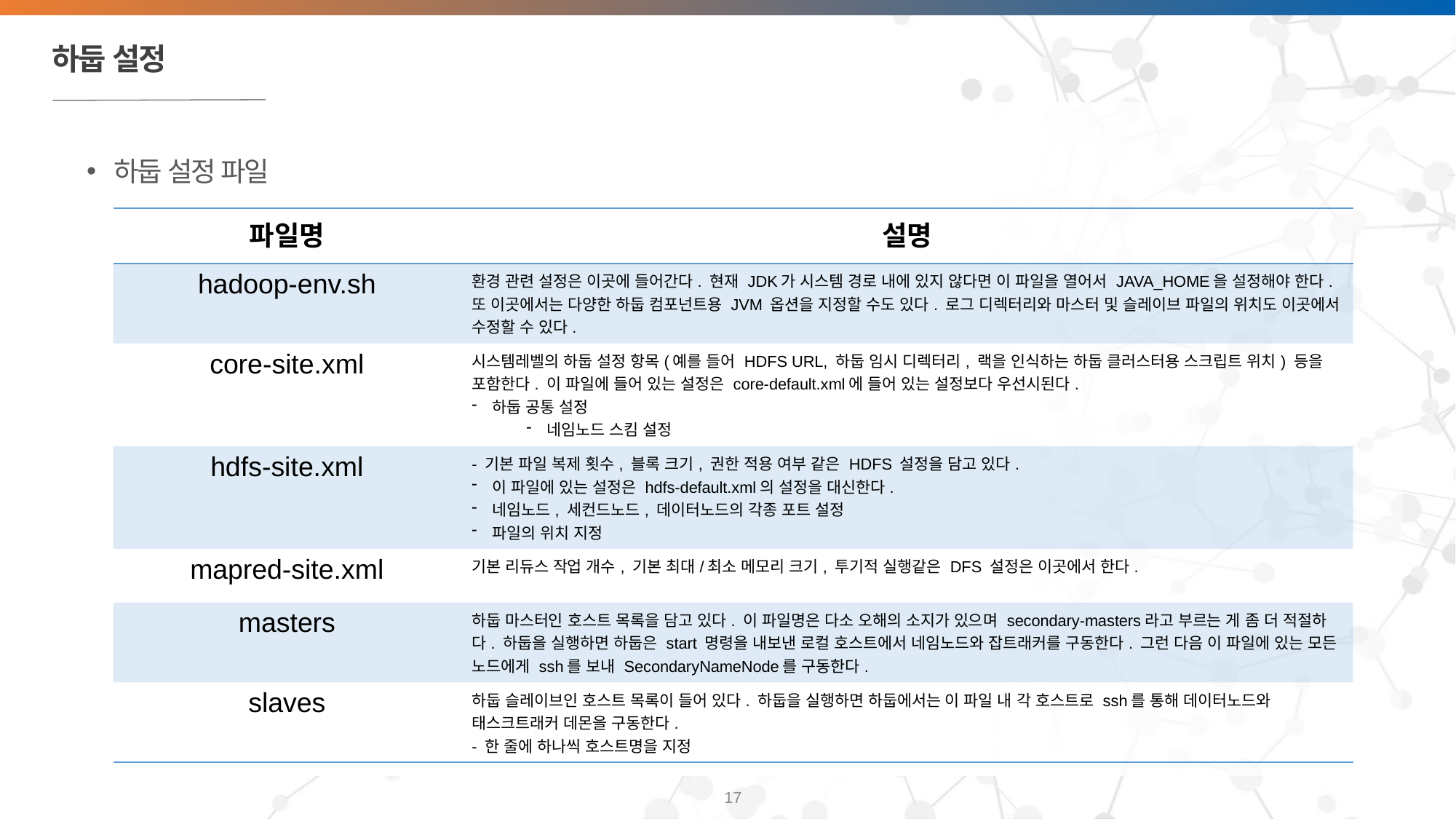

# 하둡 설정

하둡 설정 파일
| 파일명 | 설명 |
| --- | --- |
| hadoop-env.sh | 환경 관련 설정은 이곳에 들어간다. 현재 JDK가 시스템 경로 내에 있지 않다면 이 파일을 열어서 JAVA\_HOME을 설정해야 한다. 또 이곳에서는 다양한 하둡 컴포넌트용 JVM 옵션을 지정할 수도 있다. 로그 디렉터리와 마스터 및 슬레이브 파일의 위치도 이곳에서 수정할 수 있다. |
| core-site.xml | 시스템레벨의 하둡 설정 항목(예를 들어 HDFS URL, 하둡 임시 디렉터리, 랙을 인식하는 하둡 클러스터용 스크립트 위치) 등을 포함한다. 이 파일에 들어 있는 설정은 core-default.xml에 들어 있는 설정보다 우선시된다. 하둡 공통 설정 네임노드 스킴 설정 |
| hdfs-site.xml | - 기본 파일 복제 횟수, 블록 크기, 권한 적용 여부 같은 HDFS 설정을 담고 있다. 이 파일에 있는 설정은 hdfs-default.xml의 설정을 대신한다. 네임노드, 세컨드노드, 데이터노드의 각종 포트 설정 파일의 위치 지정 |
| mapred-site.xml | 기본 리듀스 작업 개수, 기본 최대/최소 메모리 크기, 투기적 실행같은 DFS 설정은 이곳에서 한다. |
| masters | 하둡 마스터인 호스트 목록을 담고 있다. 이 파일명은 다소 오해의 소지가 있으며 secondary-masters라고 부르는 게 좀 더 적절하다. 하둡을 실행하면 하둡은 start 명령을 내보낸 로컬 호스트에서 네임노드와 잡트래커를 구동한다. 그런 다음 이 파일에 있는 모든 노드에게 ssh를 보내 SecondaryNameNode를 구동한다. |
| slaves | 하둡 슬레이브인 호스트 목록이 들어 있다. 하둡을 실행하면 하둡에서는 이 파일 내 각 호스트로 ssh를 통해 데이터노드와 태스크트래커 데몬을 구동한다. - 한 줄에 하나씩 호스트명을 지정 |
17